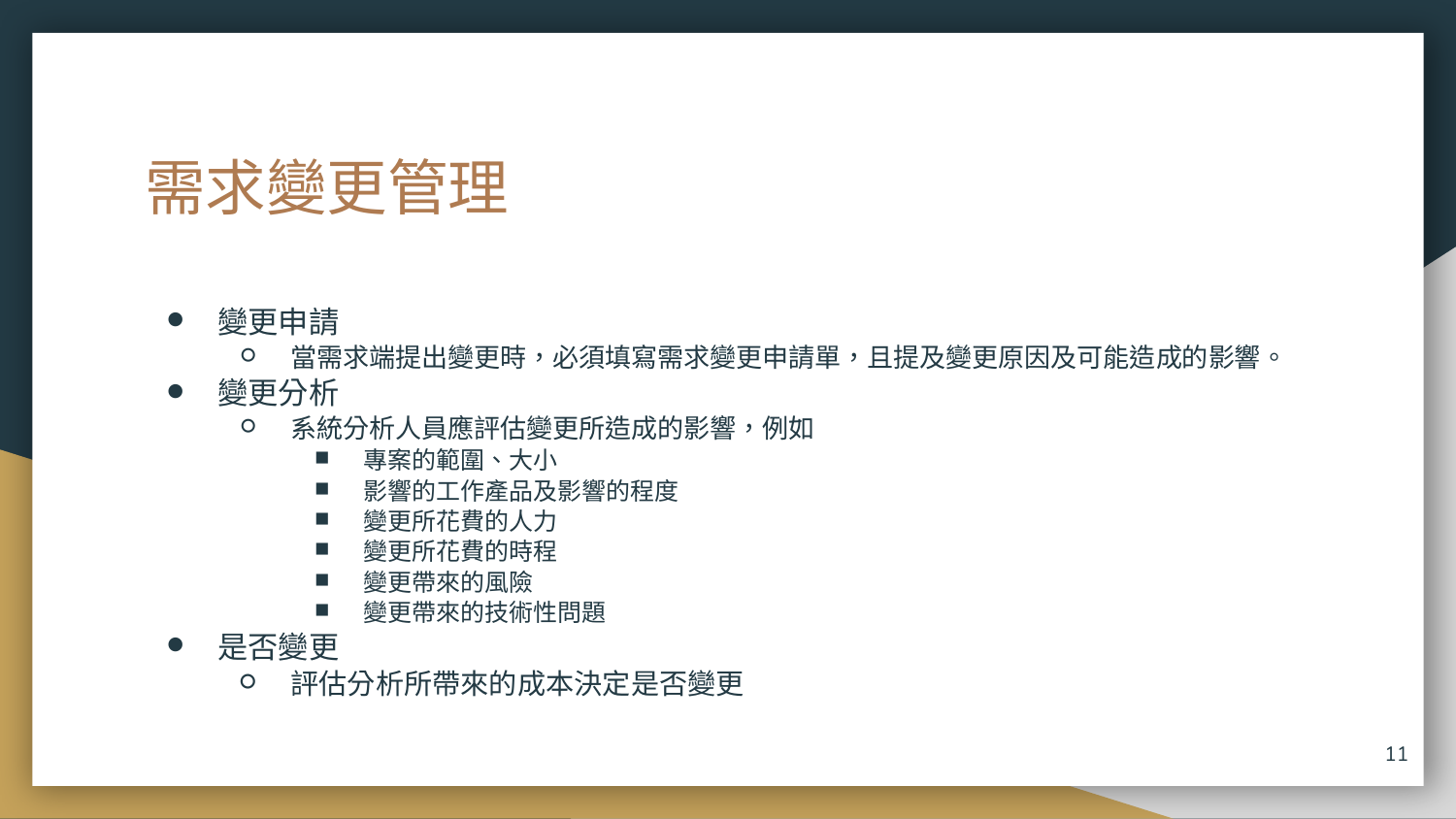

# 需求變更管理
變更申請
當需求端提出變更時，必須填寫需求變更申請單，且提及變更原因及可能造成的影響。
變更分析
系統分析人員應評估變更所造成的影響，例如
專案的範圍、大小
影響的工作產品及影響的程度
變更所花費的人力
變更所花費的時程
變更帶來的風險
變更帶來的技術性問題
是否變更
評估分析所帶來的成本決定是否變更
11